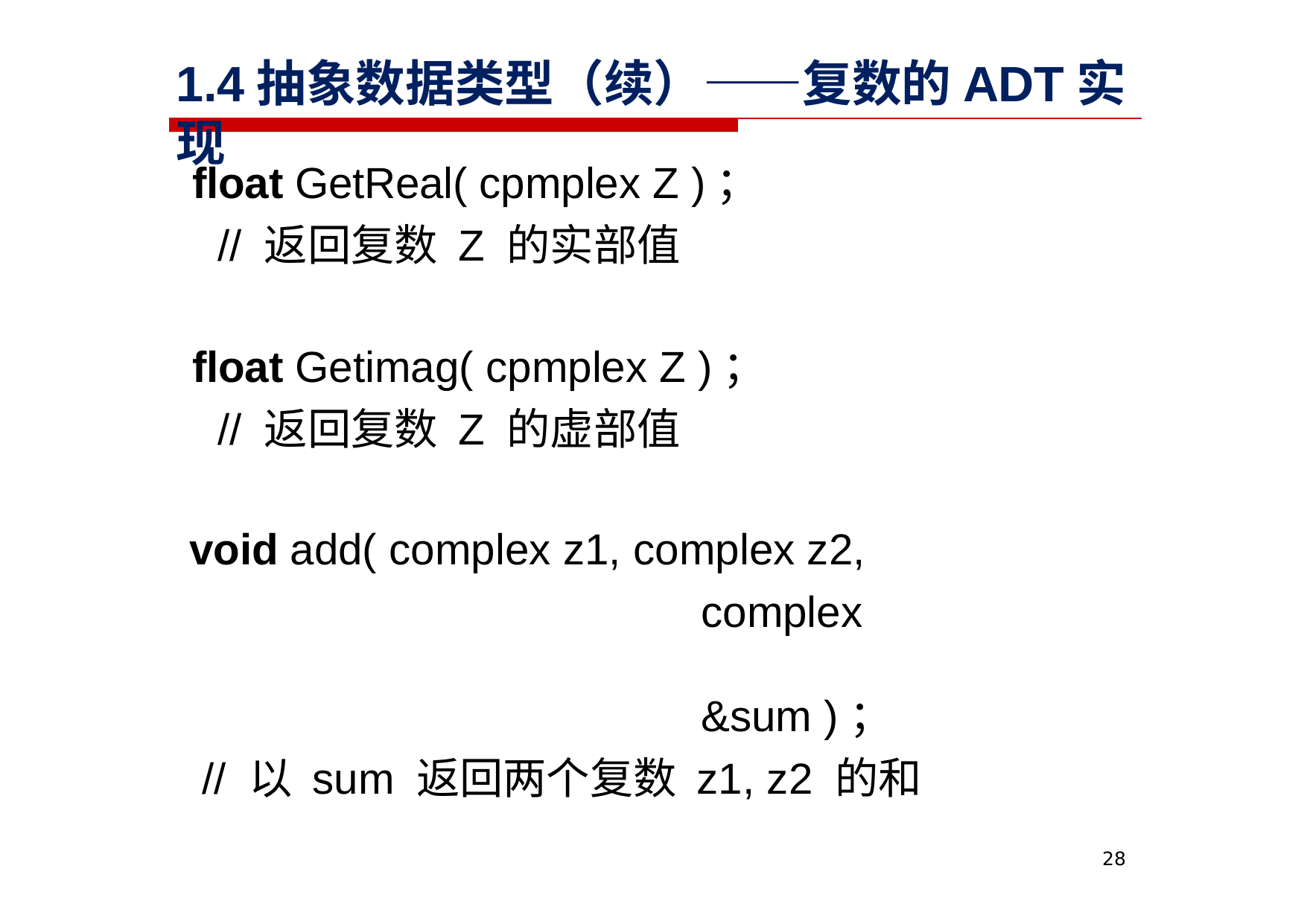

# 1.4抽象数据类型（续）——复数的ADT实现
float GetReal( cpmplex Z )；
// 返回复数 Z 的实部值

float Getimag( cpmplex Z )；
// 返回复数 Z 的虚部值

void add( complex z1, complex z2,
complex	&sum )；
// 以 sum 返回两个复数 z1, z2 的和
28